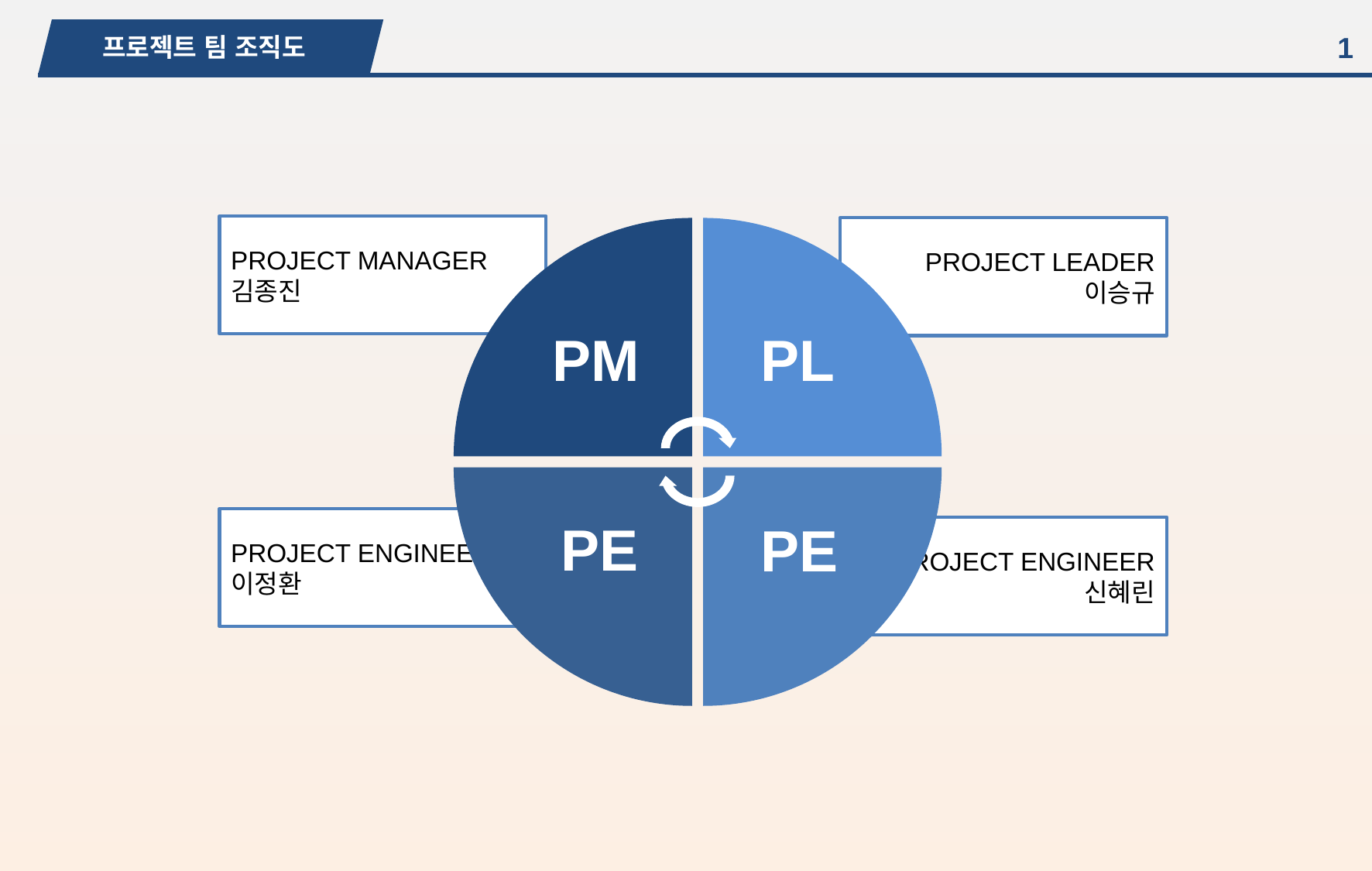

프로젝트 팀 조직도

1

PROJECT MANAGER
김종진
PROJECT LEADER
이승규
PM
PL
PE
PE
PROJECT ENGINEER
이정환
PROJECT ENGINEER
신혜린